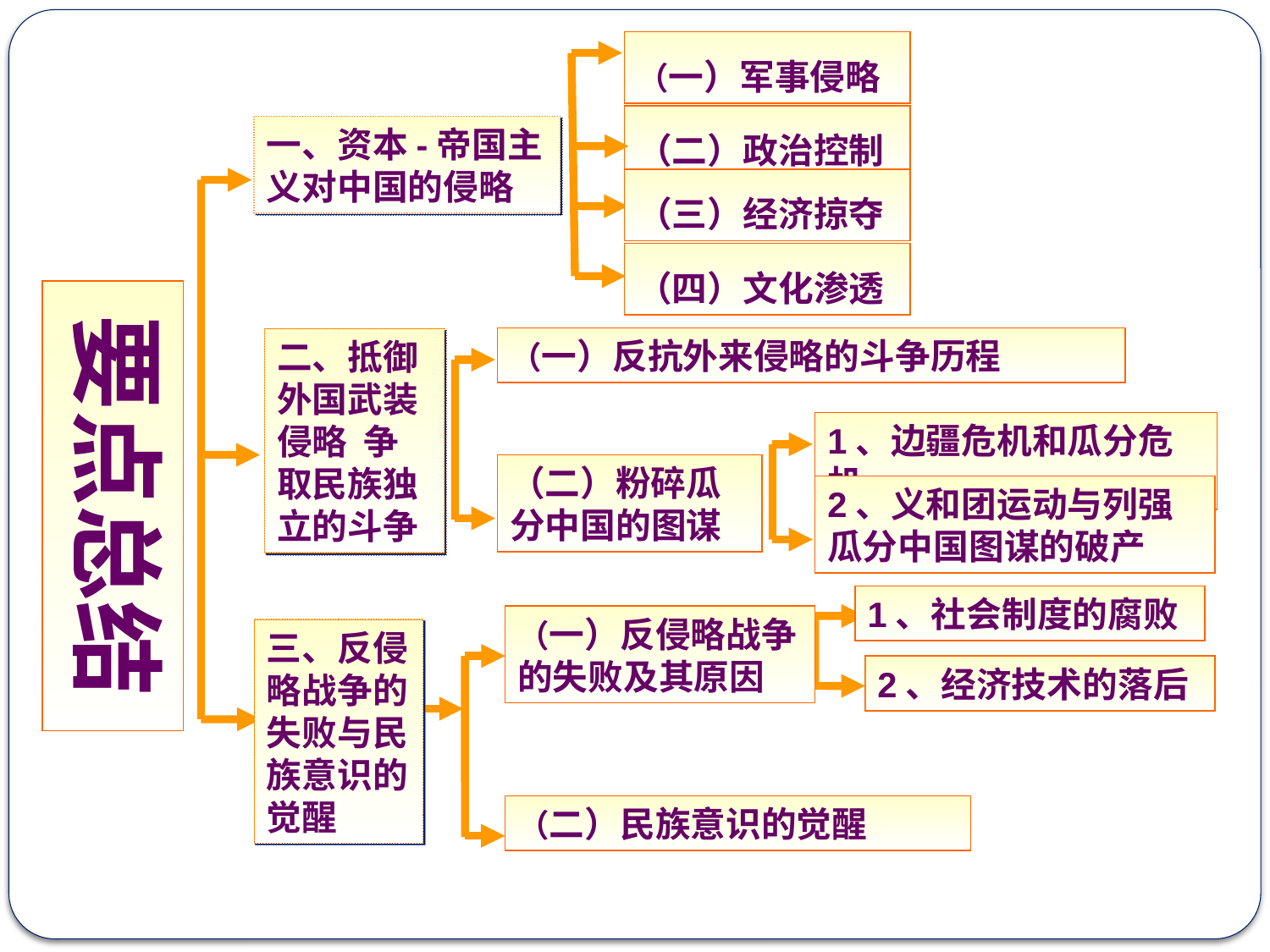

（一）军事侵略

（二）政治控制
一、资本-帝国主义对中国的侵略

（三）经济掠夺

（四）文化渗透

要点总结
二、抵御外国武装侵略  争取民族独立的斗争
（一）反抗外来侵略的斗争历程

1、边疆危机和瓜分危机

（二）粉碎瓜分中国的图谋
2、义和团运动与列强瓜分中国图谋的破产

1、社会制度的腐败
（一）反侵略战争的失败及其原因

三、反侵略战争的失败与民族意识的觉醒

2、经济技术的落后

（二）民族意识的觉醒